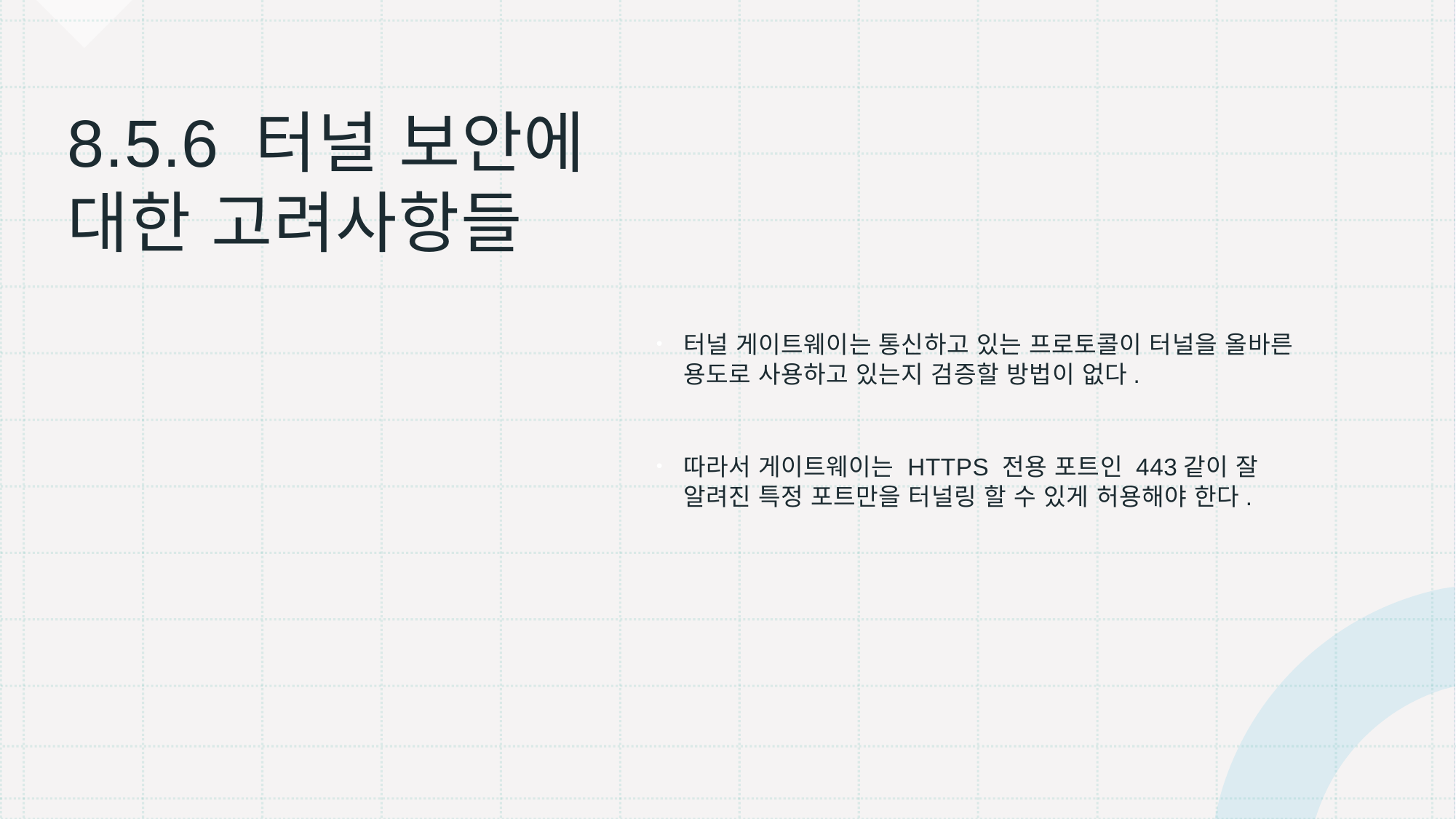

터널 게이트웨이는 통신하고 있는 프로토콜이 터널을 올바른 용도로 사용하고 있는지 검증할 방법이 없다.

따라서 게이트웨이는 HTTPS 전용 포트인 443같이 잘 알려진 특정 포트만을 터널링 할 수 있게 허용해야 한다.
# 8.5.6 터널 보안에 대한 고려사항들